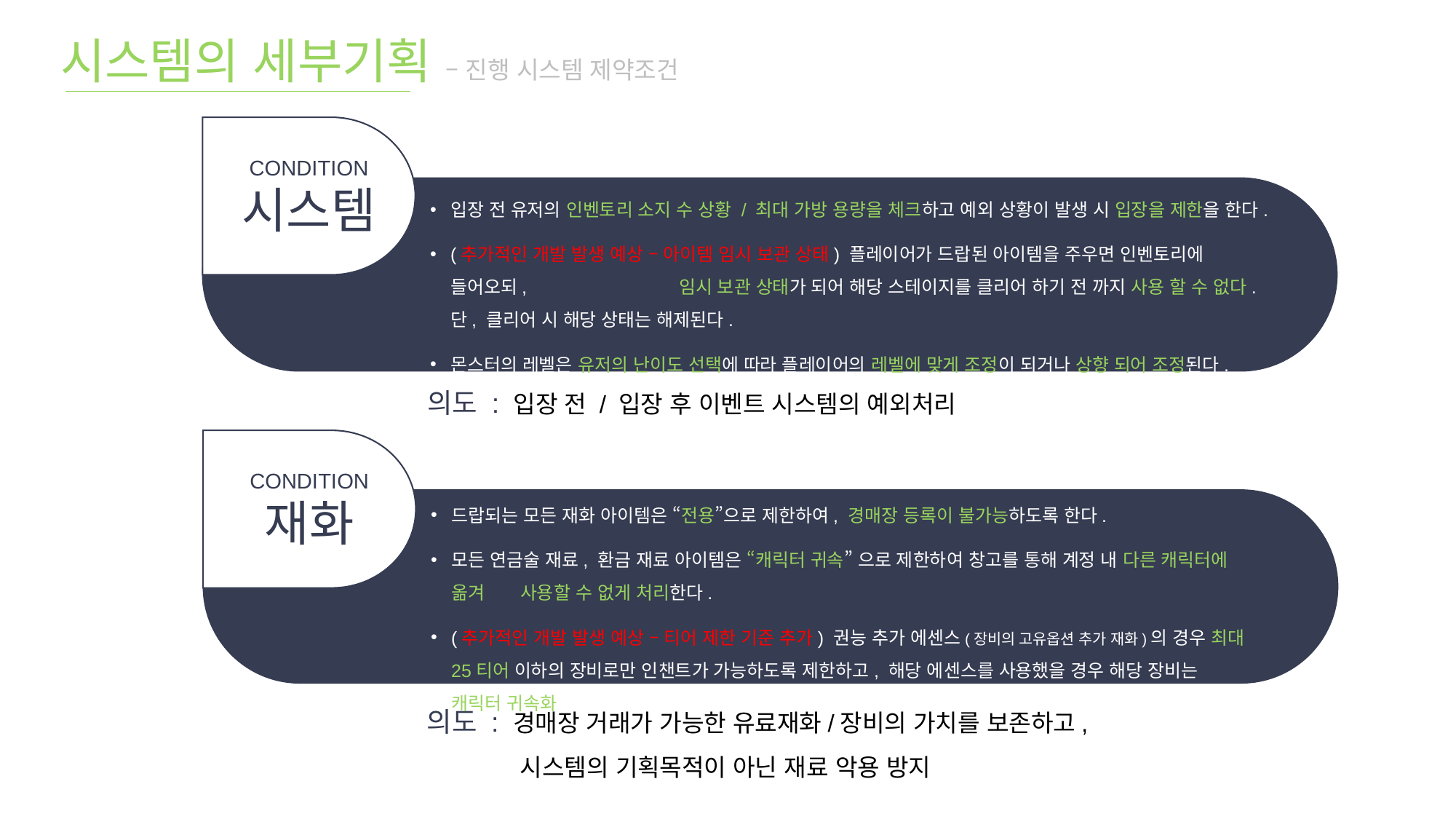

시스템의 세부기획 – 진행 시스템 제약조건
CONDITION
시스템

입장 전 유저의 인벤토리 소지 수 상황 / 최대 가방 용량을 체크하고 예외 상황이 발생 시 입장을 제한을 한다.
(추가적인 개발 발생 예상 – 아이템 임시 보관 상태) 플레이어가 드랍된 아이템을 주우면 인벤토리에 들어오되,                             임시 보관 상태가 되어 해당 스테이지를 클리어 하기 전 까지 사용 할 수 없다. 단, 클리어 시 해당 상태는 해제된다.
몬스터의 레벨은 유저의 난이도 선택에 따라 플레이어의 레벨에 맞게 조정이 되거나 상향 되어 조정된다.
의도 : 입장 전 / 입장 후 이벤트 시스템의 예외처리
CONDITION
재화
드랍되는 모든 재화 아이템은 “전용”으로 제한하여, 경매장 등록이 불가능하도록 한다.
모든 연금술 재료, 환금 재료 아이템은 “캐릭터 귀속” 으로 제한하여 창고를 통해 계정 내 다른 캐릭터에 옮겨       사용할 수 없게 처리한다.
(추가적인 개발 발생 예상 – 티어 제한 기준 추가) 권능 추가 에센스(장비의 고유옵션 추가 재화)의 경우 최대 25티어 이하의 장비로만 인챈트가 가능하도록 제한하고, 해당 에센스를 사용했을 경우 해당 장비는 캐릭터 귀속화한다.

의도 : 경매장 거래가 가능한 유료재화/장비의 가치를 보존하고,
             시스템의 기획목적이 아닌 재료 악용 방지